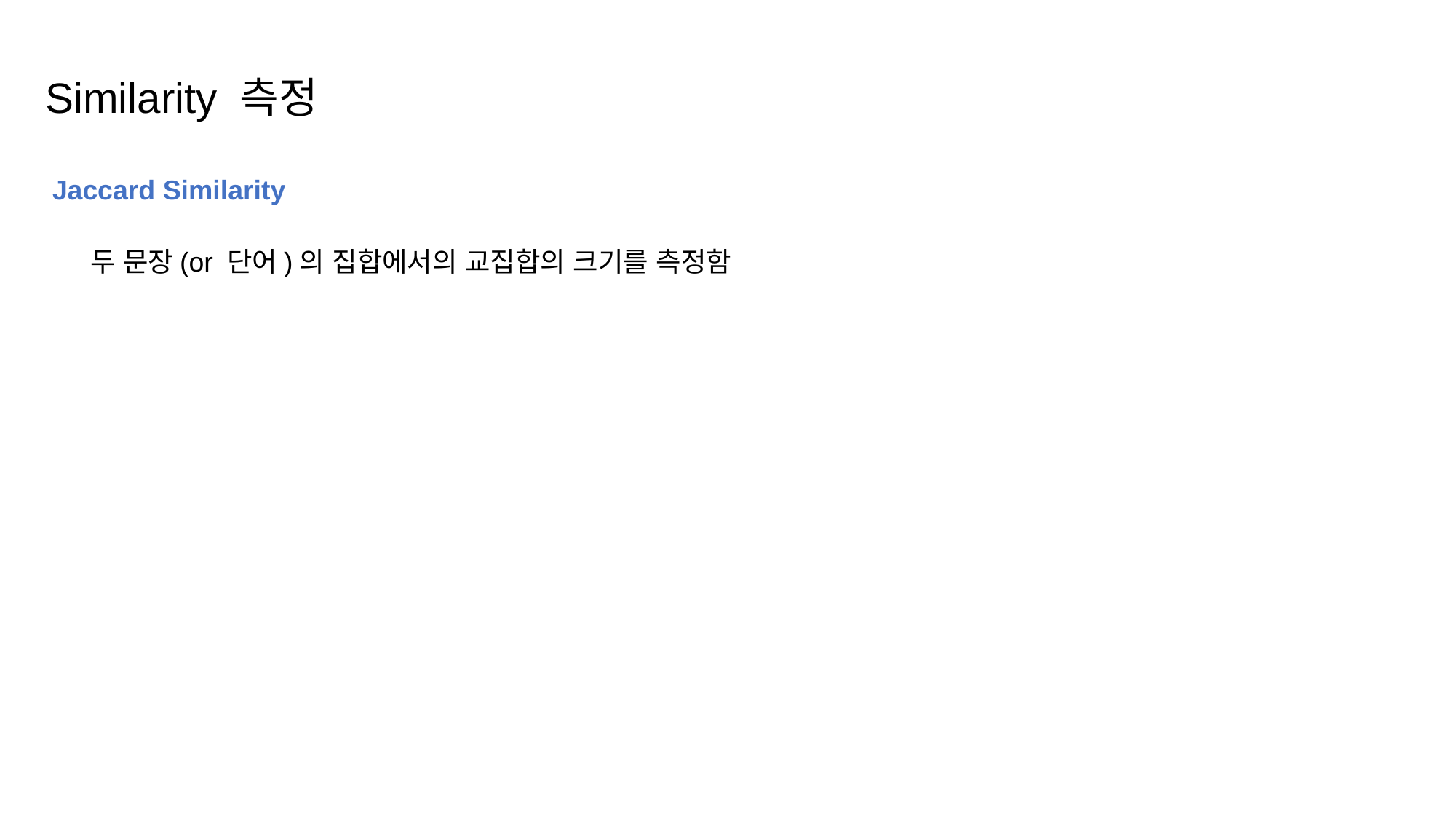

Similarity 측정
Jaccard Similarity
두 문장(or 단어)의 집합에서의 교집합의 크기를 측정함